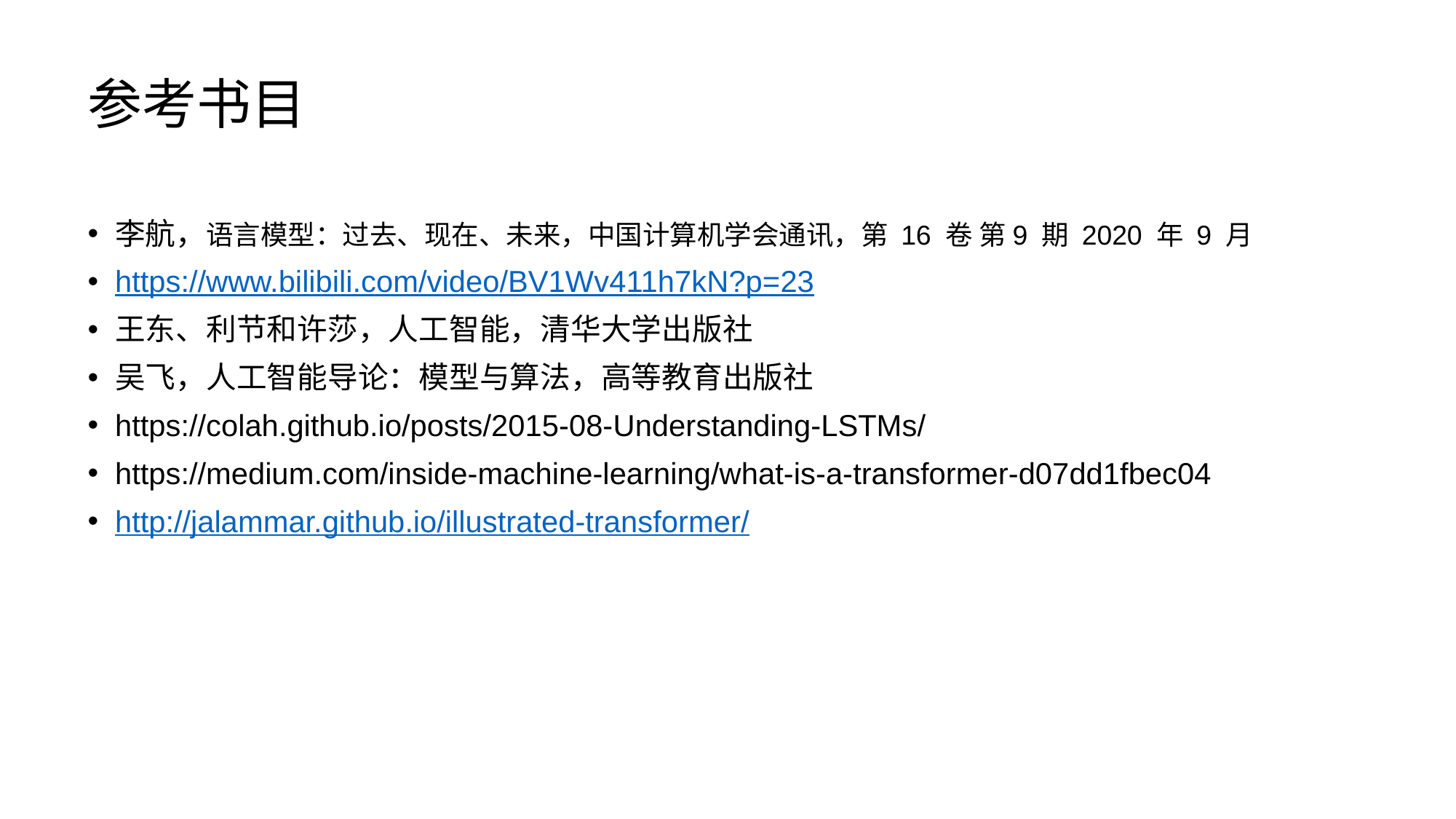

# 参考书目
李航，语言模型：过去、现在、未来，中国计算机学会通讯，第 16 卷 第9 期 2020 年 9 月
https://www.bilibili.com/video/BV1Wv411h7kN?p=23
王东、利节和许莎，人工智能，清华大学出版社
吴飞，人工智能导论：模型与算法，高等教育出版社
https://colah.github.io/posts/2015-08-Understanding-LSTMs/
https://medium.com/inside-machine-learning/what-is-a-transformer-d07dd1fbec04
http://jalammar.github.io/illustrated-transformer/

49